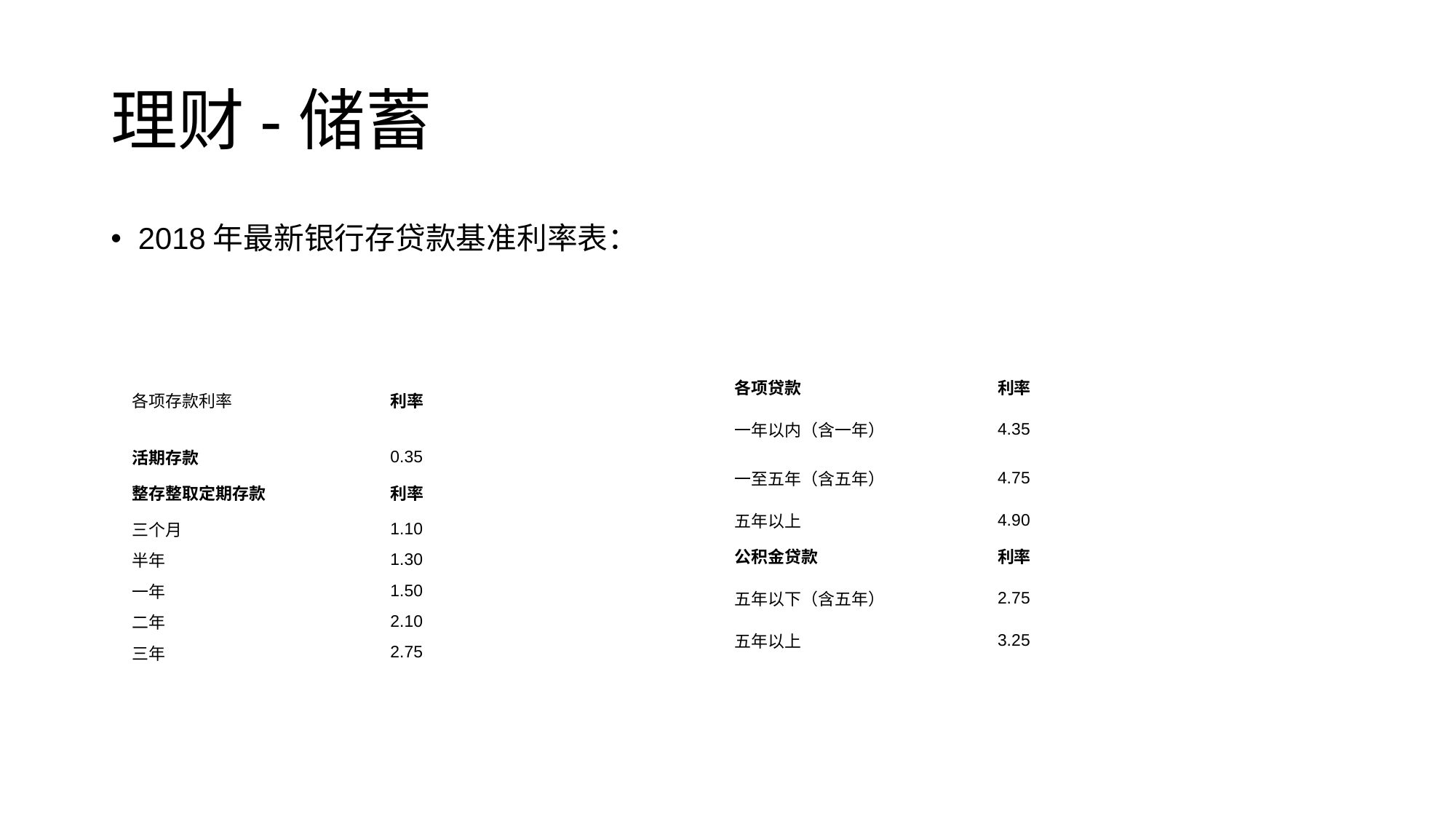

# 理财-储蓄
2018年最新银行存贷款基准利率表：

| 各项存款利率 | 利率 |
| --- | --- |
| 活期存款 | 0.35 |
| 整存整取定期存款 | 利率 |
| 三个月 | 1.10 |
| 半年 | 1.30 |
| 一年 | 1.50 |
| 二年 | 2.10 |
| 三年 | 2.75 |
| 各项贷款 | 利率 |
| --- | --- |
| 一年以内（含一年） | 4.35 |
| 一至五年（含五年） | 4.75 |
| 五年以上 | 4.90 |
| 公积金贷款 | 利率 |
| 五年以下（含五年） | 2.75 |
| 五年以上 | 3.25 |